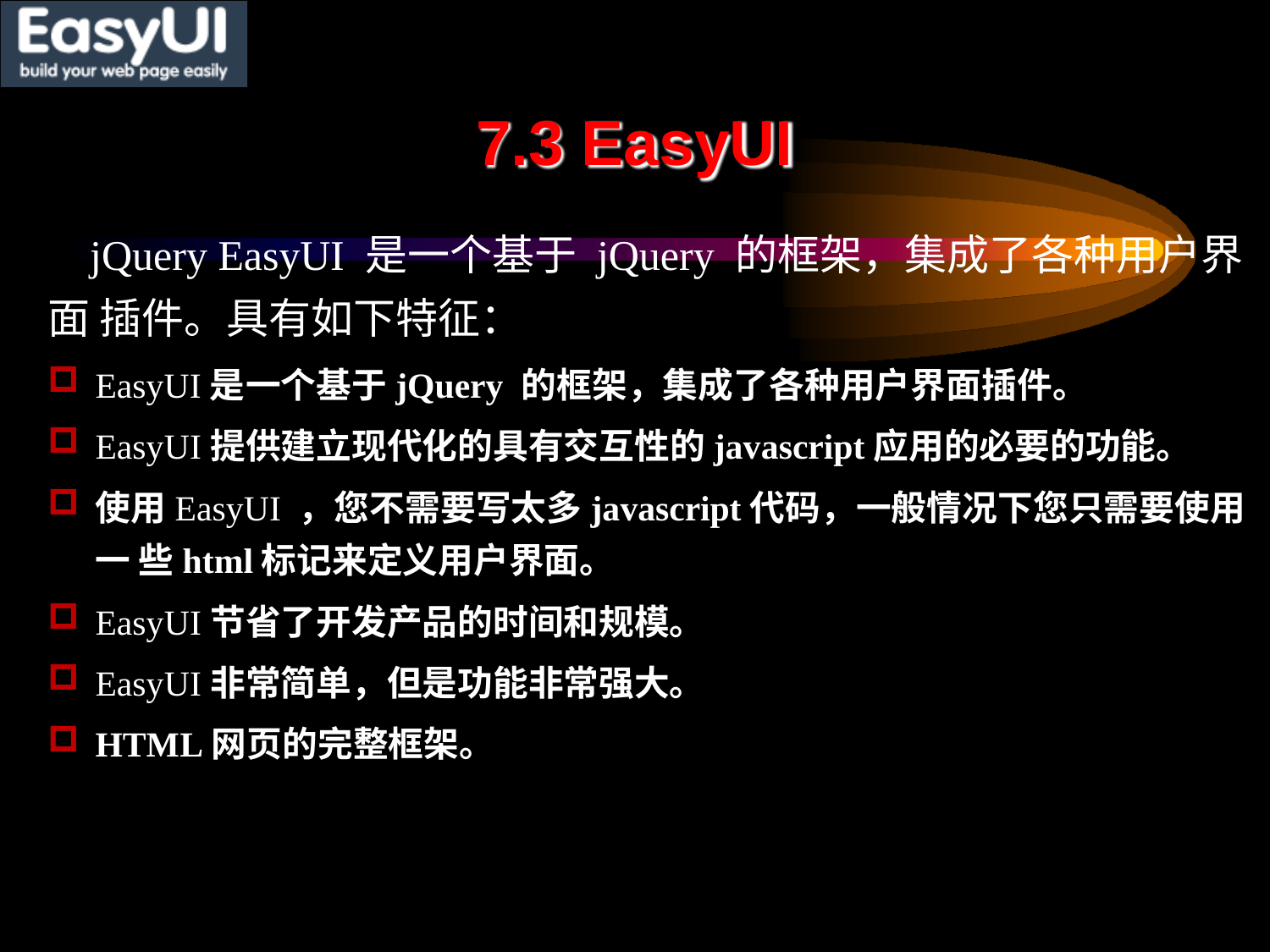

# 7.3 EasyUI

jQuery EasyUI 是一个基于 jQuery 的框架，集成了各种用户界面 插件。具有如下特征：
EasyUI是一个基于jQuery 的框架，集成了各种用户界面插件。
EasyUI提供建立现代化的具有交互性的javascript应用的必要的功能。
使用EasyUI ，您不需要写太多javascript代码，一般情况下您只需要使用一 些html标记来定义用户界面。
EasyUI节省了开发产品的时间和规模。
EasyUI非常简单，但是功能非常强大。
HTML网页的完整框架。